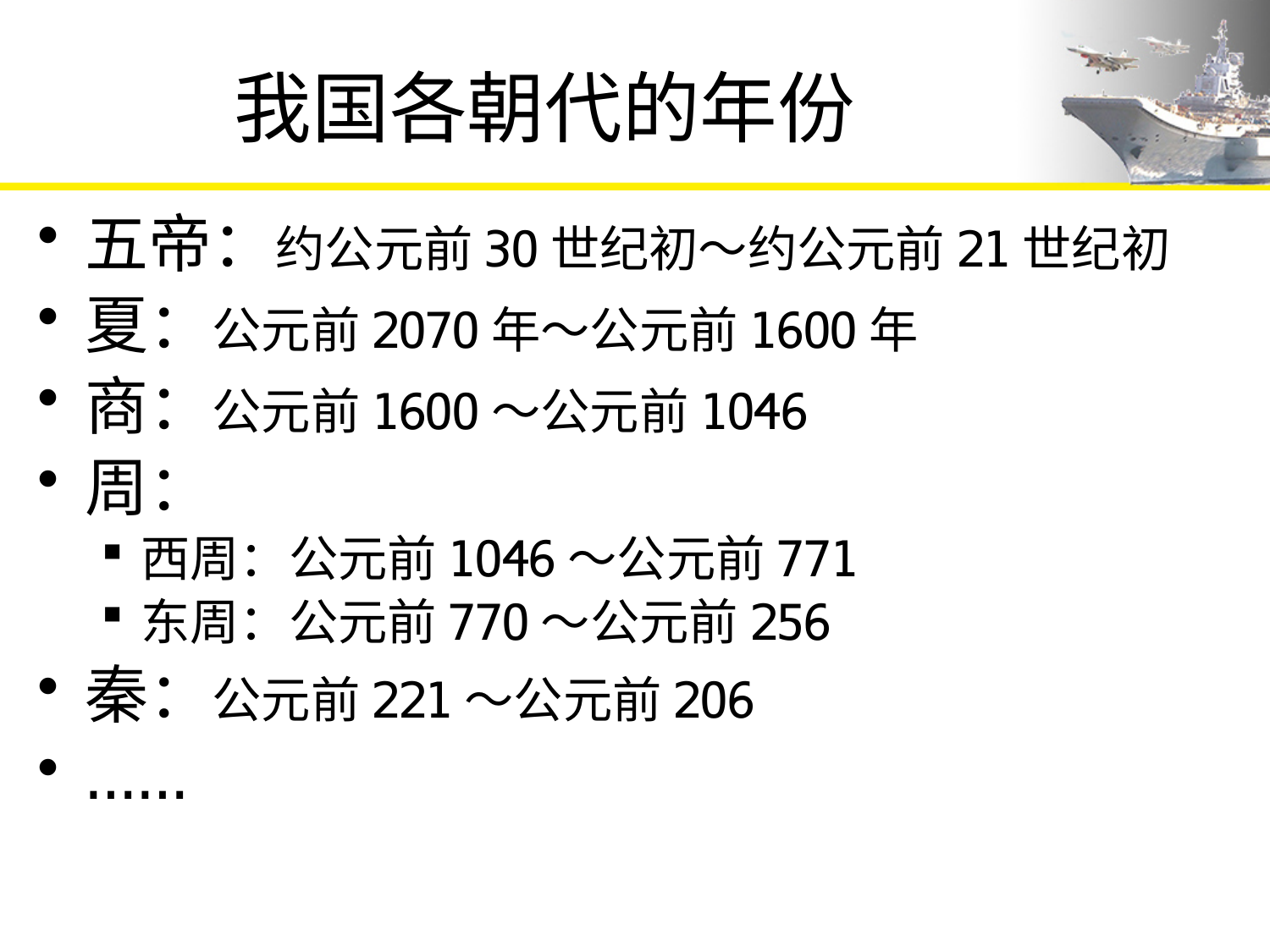

# 我国各朝代的年份
五帝：约公元前30世纪初～约公元前21世纪初
夏：公元前2070年～公元前1600年
商：公元前1600～公元前1046
周：
西周：公元前1046～公元前771
东周：公元前770～公元前256
秦：公元前221～公元前206
……